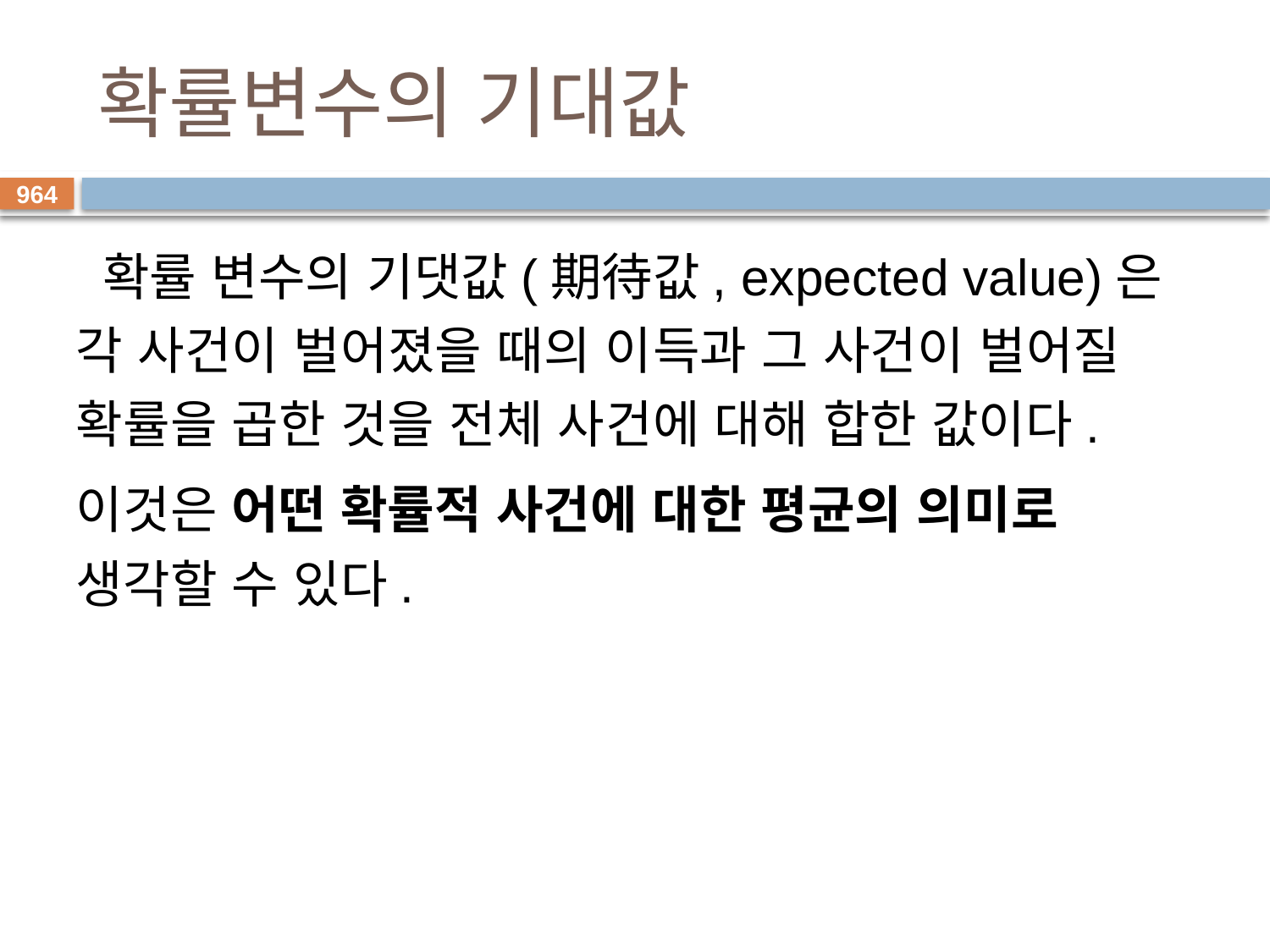

# 확률변수의 기대값
964
 확률 변수의 기댓값(期待값, expected value)은 각 사건이 벌어졌을 때의 이득과 그 사건이 벌어질 확률을 곱한 것을 전체 사건에 대해 합한 값이다.
이것은 어떤 확률적 사건에 대한 평균의 의미로 생각할 수 있다.